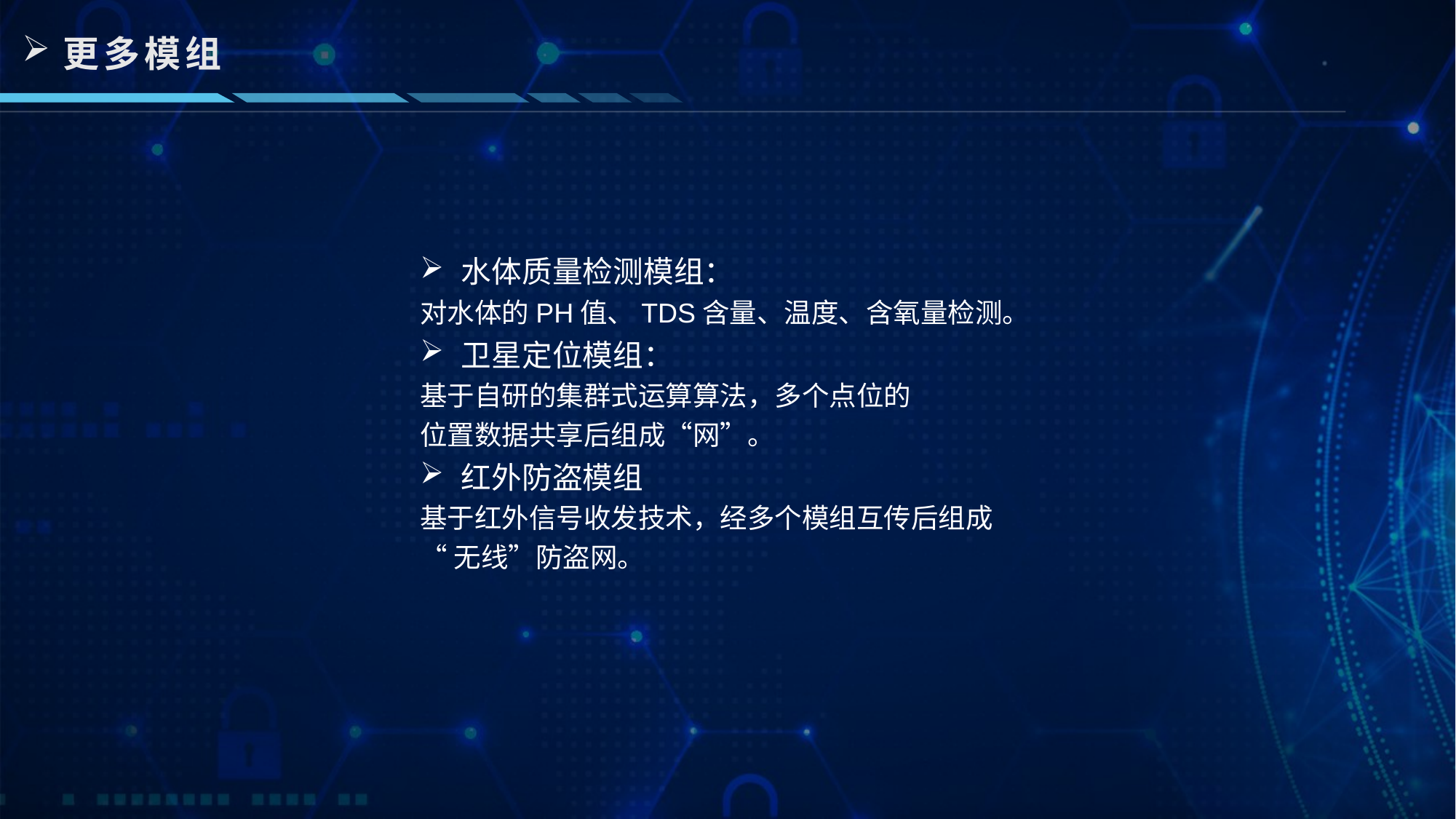

更多模组

水体质量检测模组：
对水体的PH值、TDS含量、温度、含氧量检测。
卫星定位模组：
基于自研的集群式运算算法，多个点位的
位置数据共享后组成“网”。
红外防盗模组
基于红外信号收发技术，经多个模组互传后组成
“无线”防盗网。